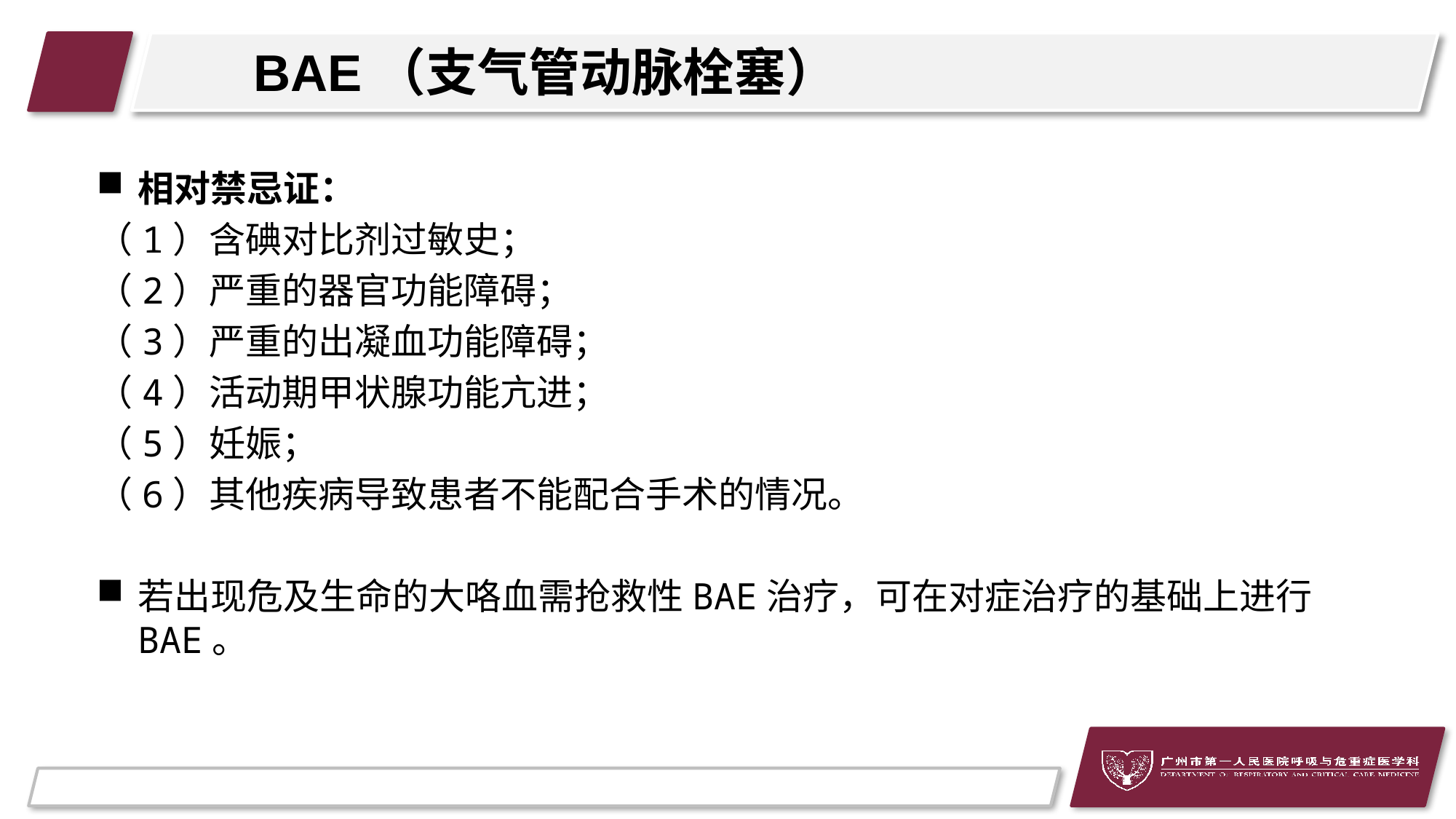

# BAE（支气管动脉栓塞）
相对禁忌证：
（1）含碘对比剂过敏史；
（2）严重的器官功能障碍；
（3）严重的出凝血功能障碍；
（4）活动期甲状腺功能亢进；
（5）妊娠；
（6）其他疾病导致患者不能配合手术的情况。

若出现危及生命的大咯血需抢救性BAE治疗，可在对症治疗的基础上进行BAE。